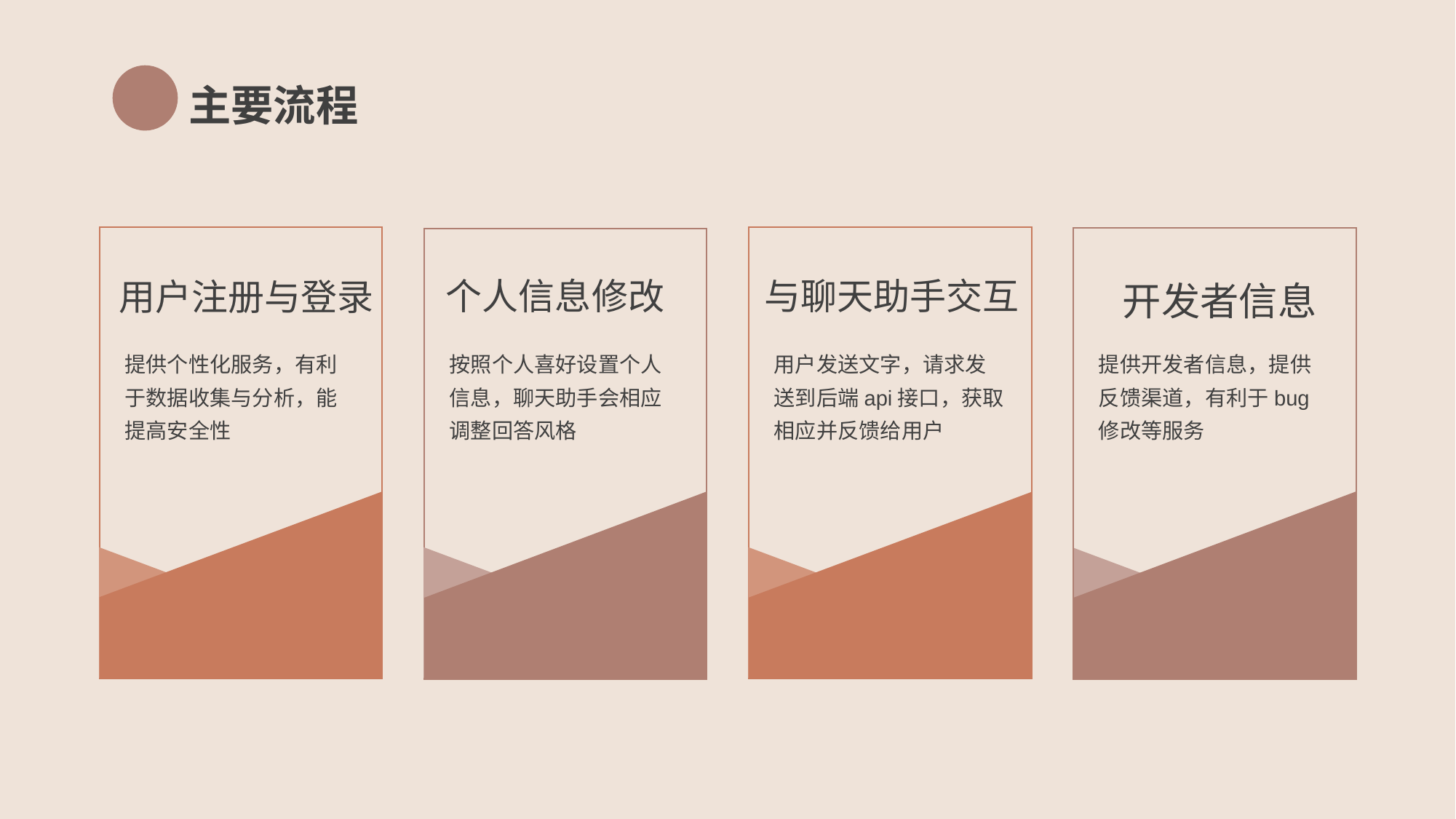

主要流程

个人信息修改
与聊天助手交互
用户注册与登录
开发者信息
提供个性化服务，有利于数据收集与分析，能提高安全性

按照个人喜好设置个人信息，聊天助手会相应调整回答风格

用户发送文字，请求发送到后端api接口，获取相应并反馈给用户
提供开发者信息，提供反馈渠道，有利于bug修改等服务